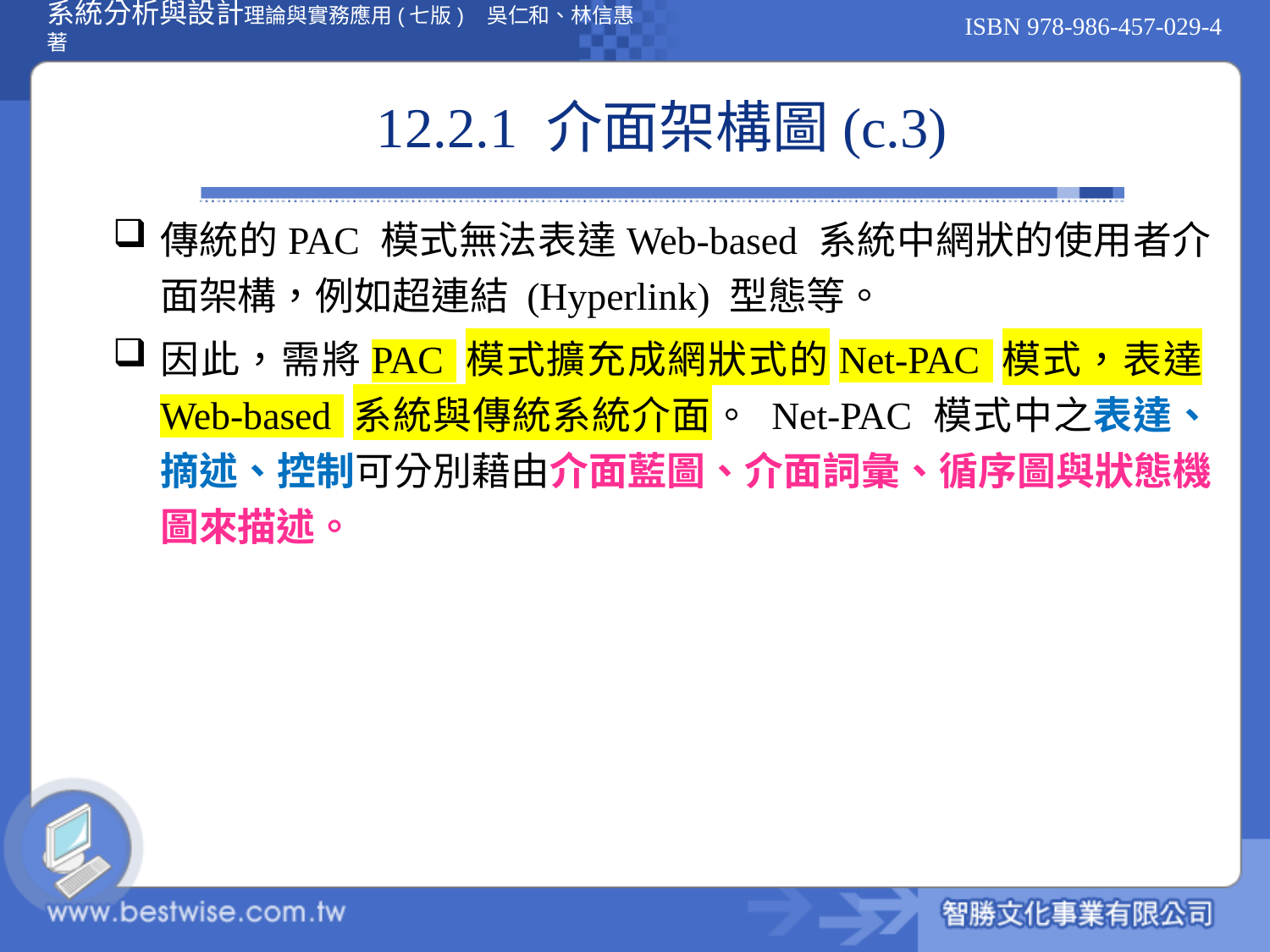

# 12.2.1 介面架構圖(c.3)
傳統的PAC 模式無法表達Web-based 系統中網狀的使用者介面架構，例如超連結 (Hyperlink) 型態等。
因此，需將PAC 模式擴充成網狀式的Net-PAC 模式，表達Web-based 系統與傳統系統介面。 Net-PAC 模式中之表達、摘述、控制可分別藉由介面藍圖、介面詞彙、循序圖與狀態機圖來描述。